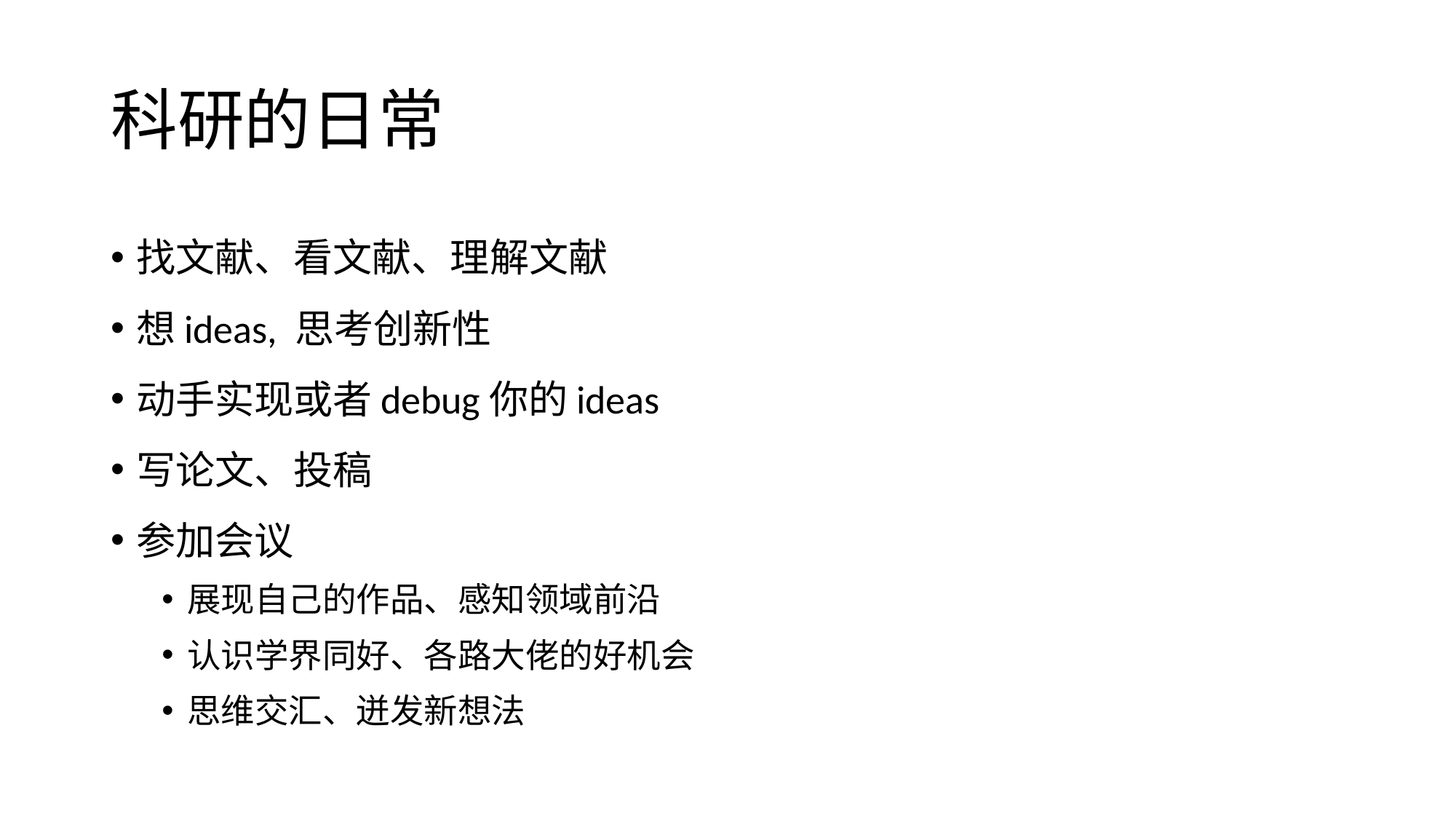

# 科研的日常
找文献、看文献、理解文献
想ideas, 思考创新性
动手实现或者debug你的ideas
写论文、投稿
参加会议
展现自己的作品、感知领域前沿
认识学界同好、各路大佬的好机会
思维交汇、迸发新想法